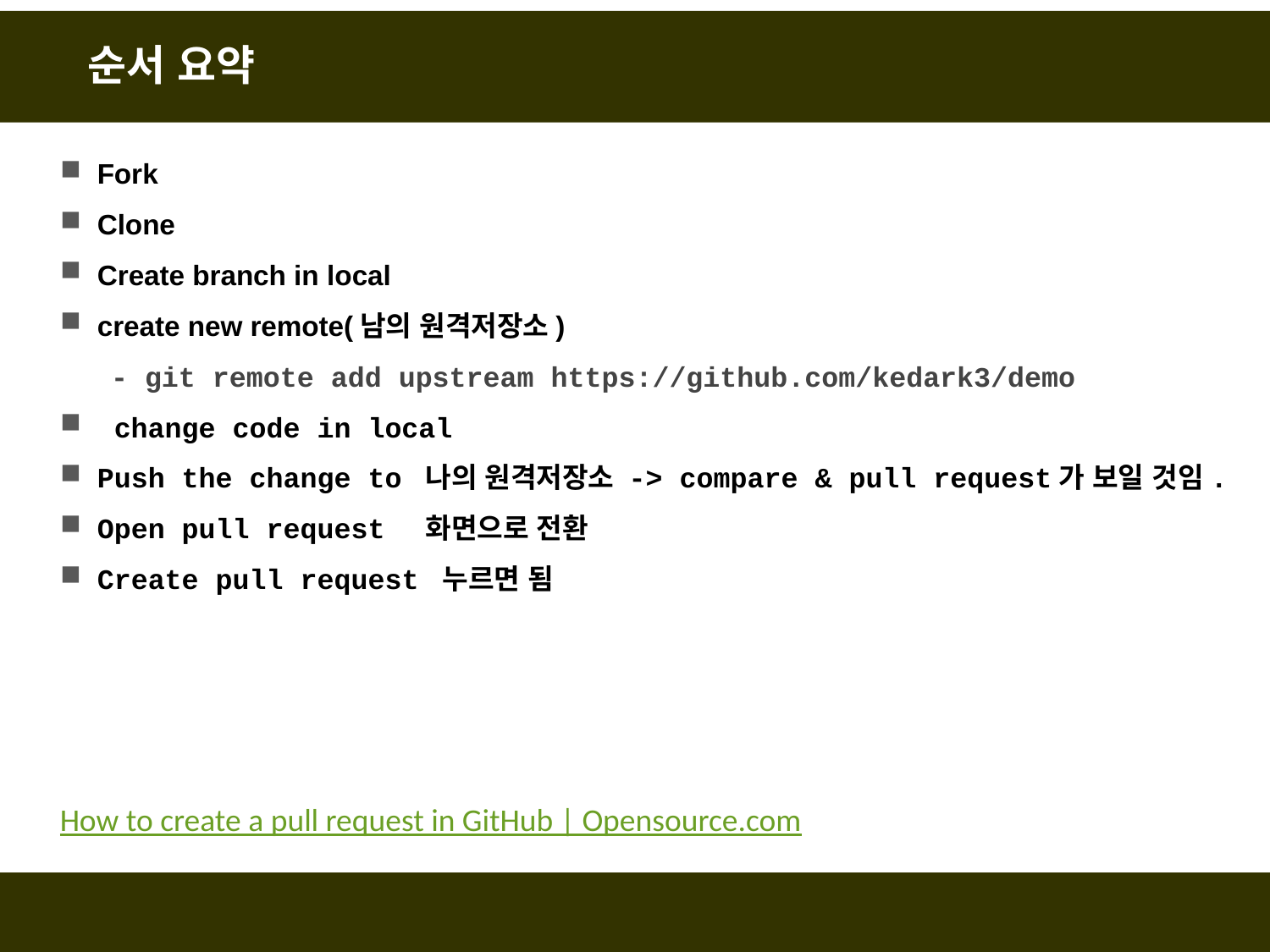

# 순서 요약
Fork
Clone
Create branch in local
create new remote(남의 원격저장소)
   - git remote add upstream https://github.com/kedark3/demo
 change code in local
Push the change to 나의 원격저장소 -> compare & pull request가 보일 것임.
Open pull request  화면으로 전환
Create pull request 누르면 됨
How to create a pull request in GitHub | Opensource.com